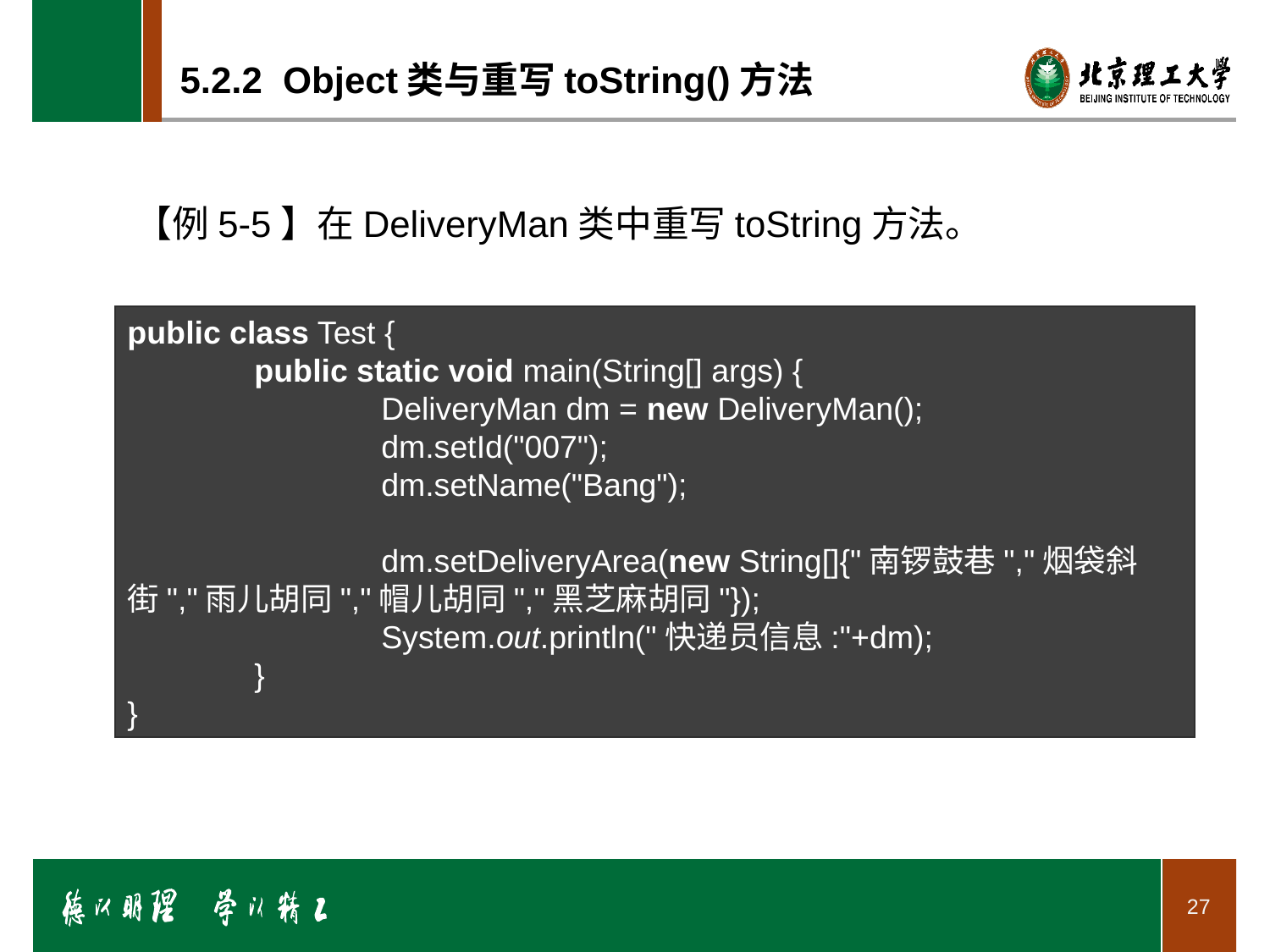

# 5.2.2  Object类与重写toString()方法
【例5-5】在DeliveryMan类中重写toString方法。
public class Test {
	public static void main(String[] args) {
		DeliveryMan dm = new DeliveryMan();
		dm.setId("007");
		dm.setName("Bang");

		dm.setDeliveryArea(new String[]{"南锣鼓巷","烟袋斜街","雨儿胡同","帽儿胡同","黑芝麻胡同"});
		System.out.println("快递员信息:"+dm);
	}
}